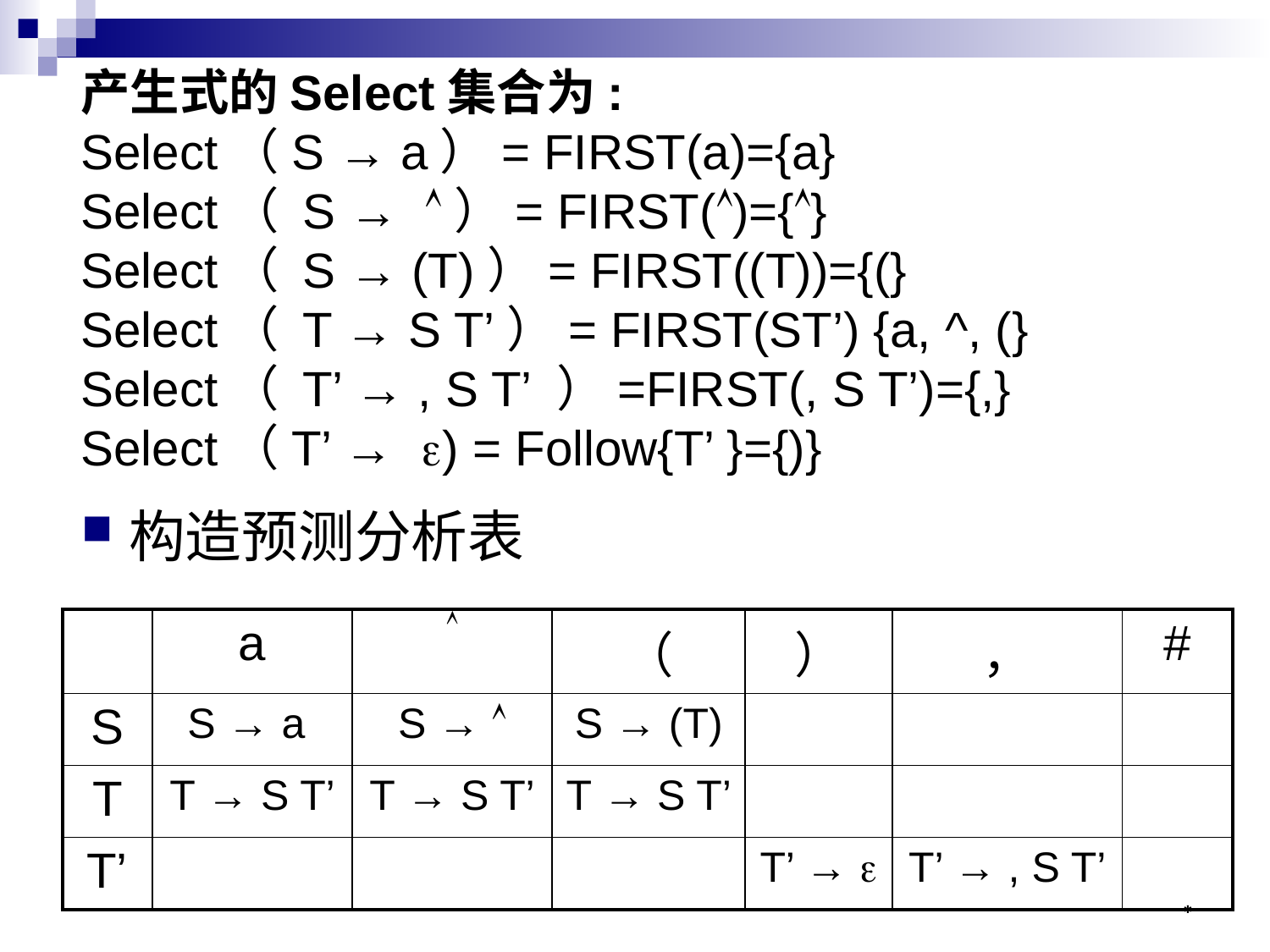

产生式的Select集合为:
Select（S → a）= FIRST(a)={a}
Select（ S →  ∧）= FIRST(∧)={∧}
Select（ S → (T)）= FIRST((T))={(}
Select（ T → S T’）= FIRST(ST’) {a, ^, (}
Select（ T’ → , S T’ ）=FIRST(, S T’)={,}
Select（T’ →  ε) = Follow{T’ }={)}

构造预测分析表

|  | a | ∧ | （ | ） | ， | # |
| --- | --- | --- | --- | --- | --- | --- |
| S | S → a | S → ∧ | S → (T) |  |  |  |
| T | T → S T’ | T → S T’ | T → S T’ |  |  |  |
| T’ |  |  |  | T’ → ε | T’ → , S T’ |  |
*